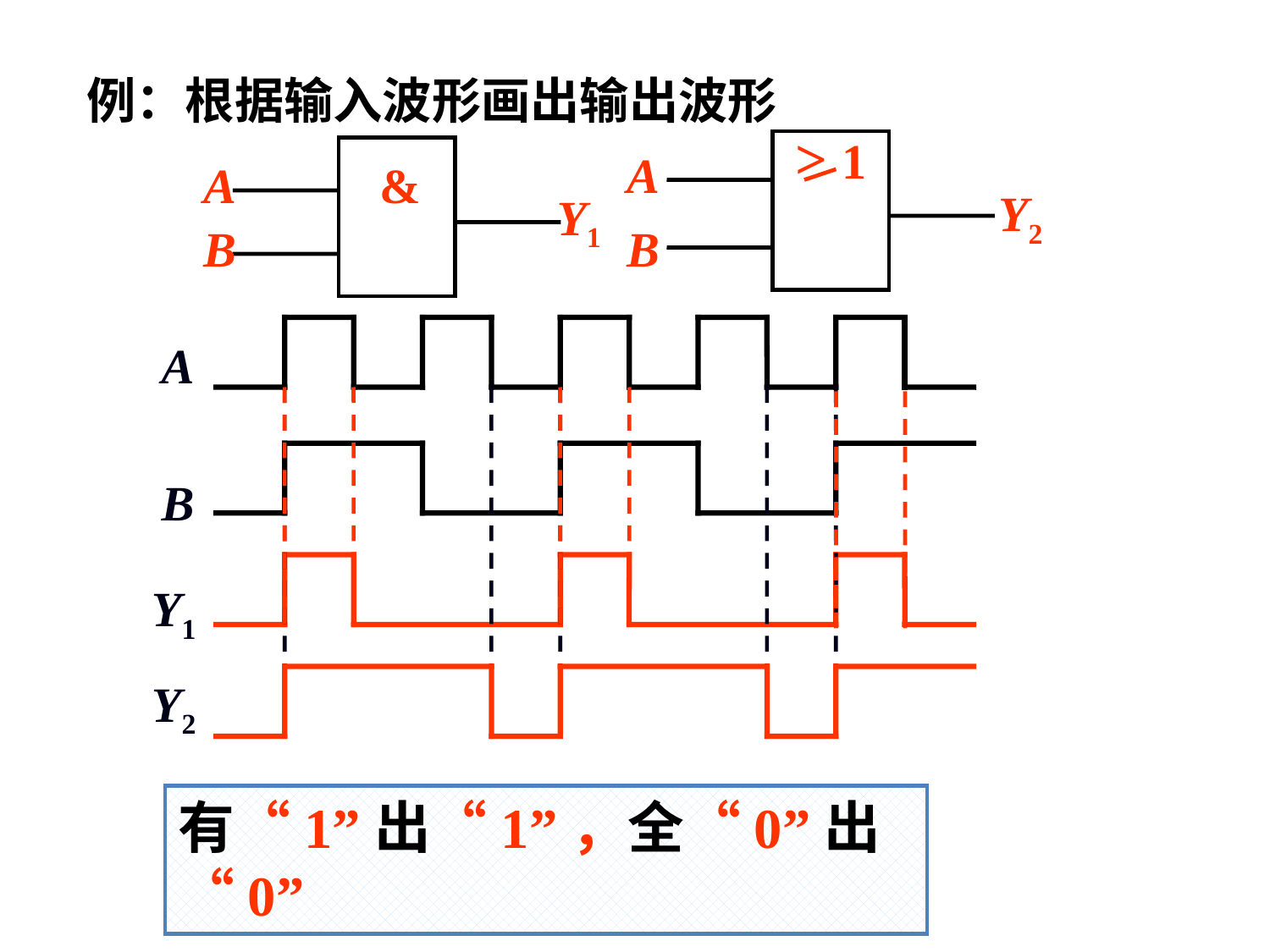

例：根据输入波形画出输出波形
> 1

A

Y2
B

Y1

B

A
&

A

B

Y1

Y2

有“1”出“1”，全“0”出“0”